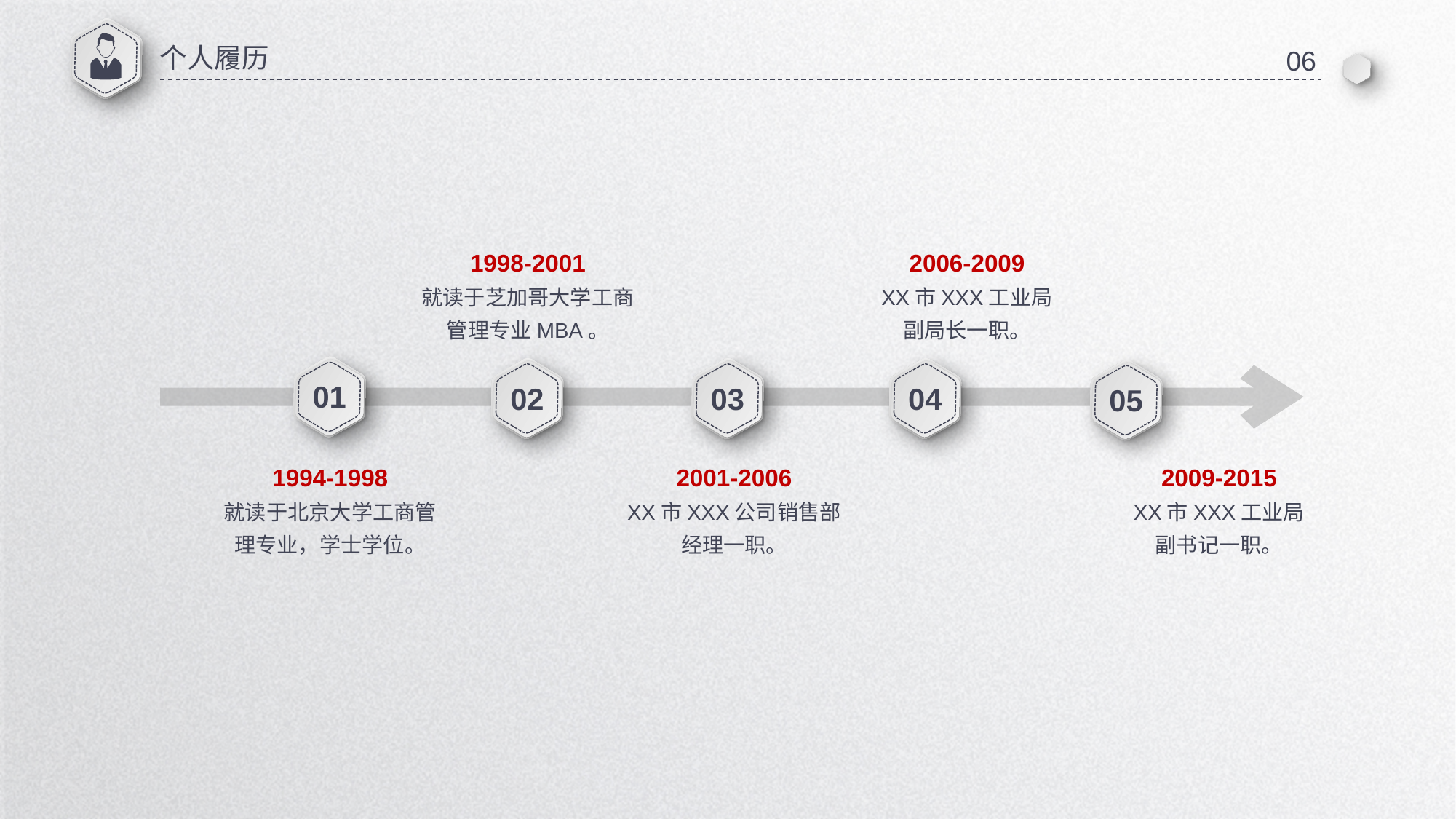

个人履历
06

1998-2001
就读于芝加哥大学工商
管理专业MBA。
2006-2009
XX市XXX工业局
副局长一职。

01

02

03

04

05
1994-1998
就读于北京大学工商管
理专业，学士学位。
2001-2006
XX市XXX公司销售部
经理一职。
2009-2015
XX市XXX工业局
副书记一职。
延时符